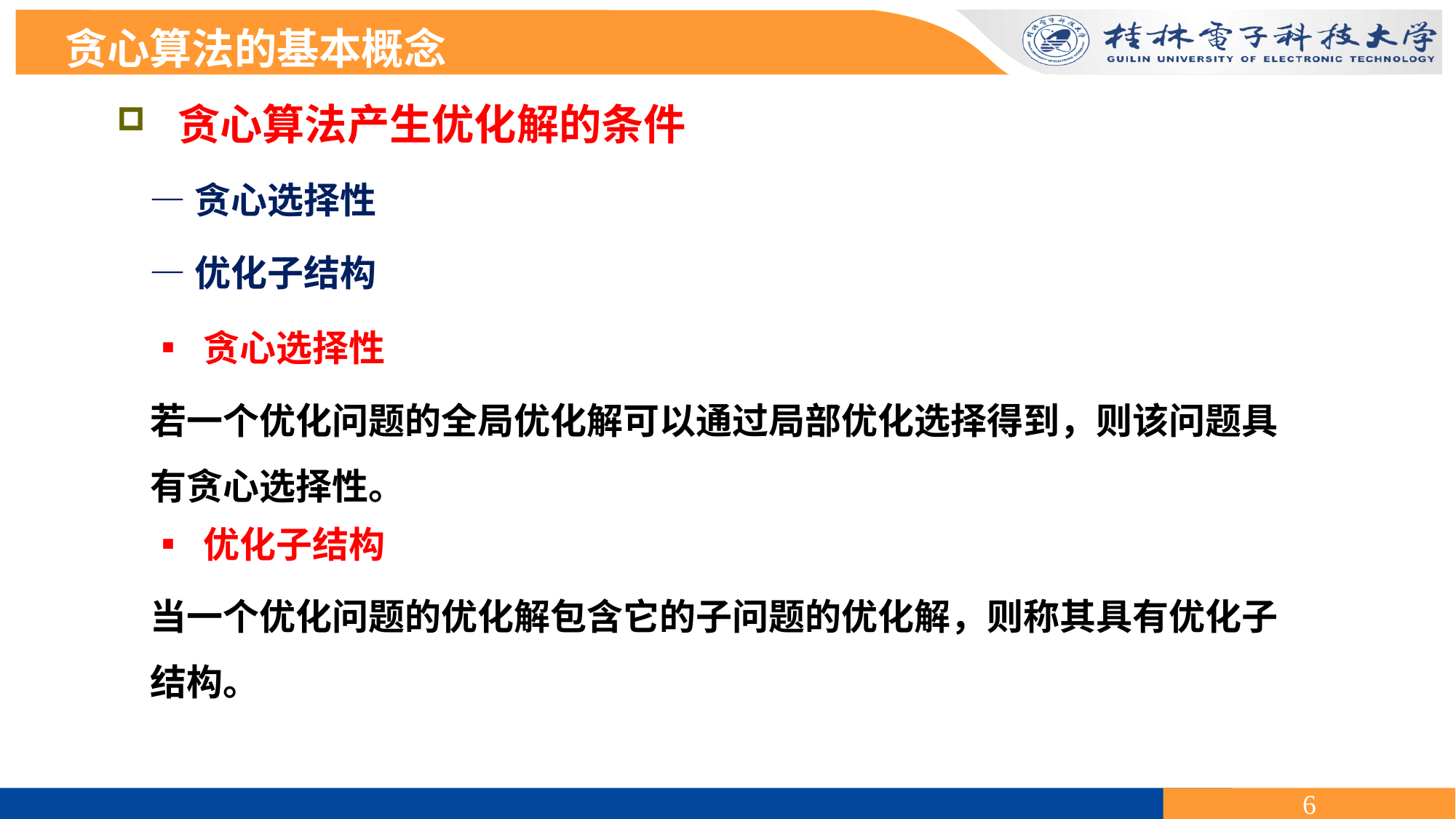

贪心算法的基本概念
 贪心算法产生优化解的条件
    —贪心选择性
    —优化子结构
▪ 贪心选择性
若一个优化问题的全局优化解可以通过局部优化选择得到，则该问题具有贪心选择性。
▪ 优化子结构
当一个优化问题的优化解包含它的子问题的优化解，则称其具有优化子结构。